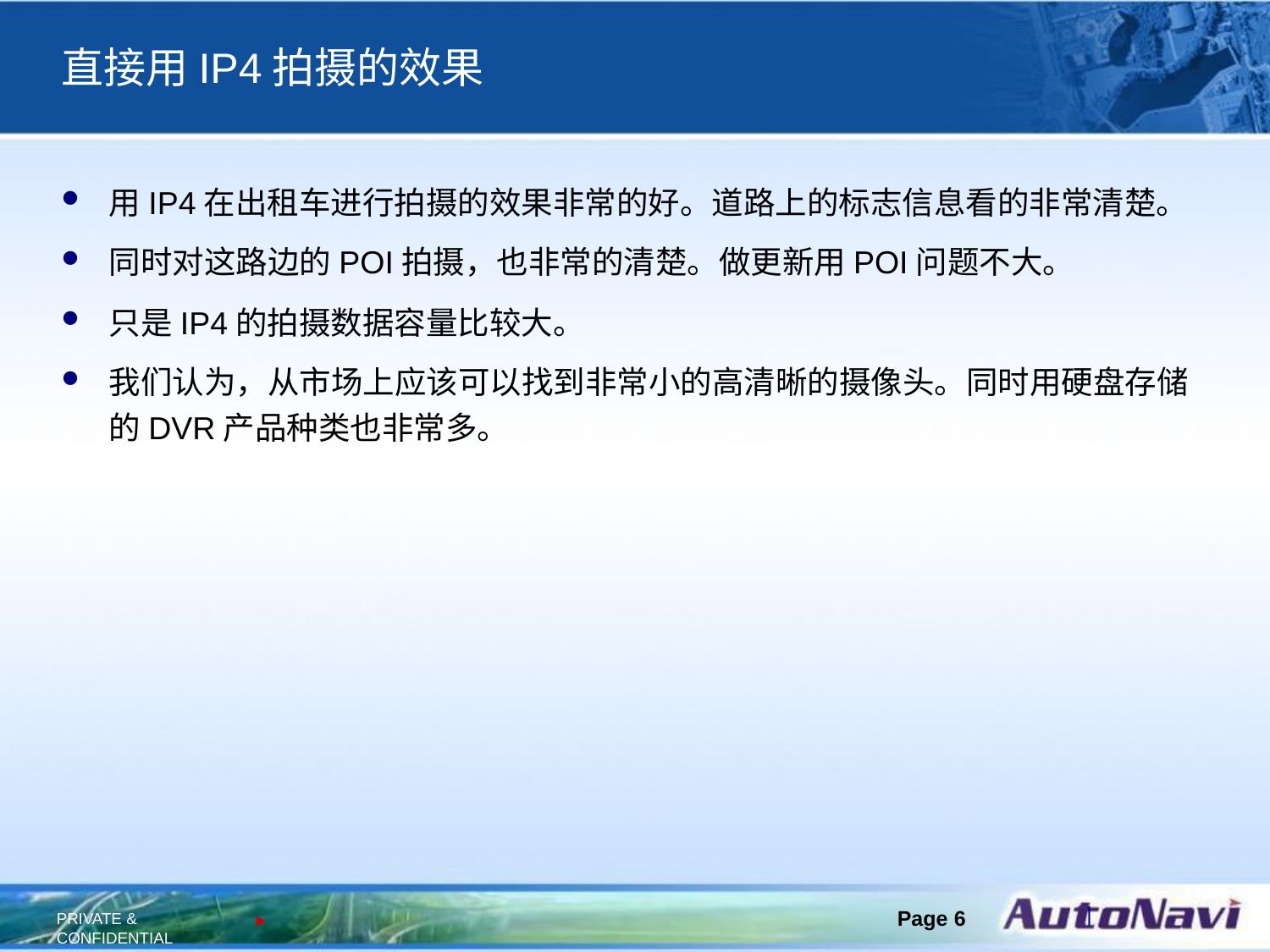

# 直接用IP4拍摄的效果
用IP4在出租车进行拍摄的效果非常的好。道路上的标志信息看的非常清楚。
同时对这路边的POI拍摄，也非常的清楚。做更新用POI问题不大。
只是IP4的拍摄数据容量比较大。
我们认为，从市场上应该可以找到非常小的高清晰的摄像头。同时用硬盘存储的DVR产品种类也非常多。